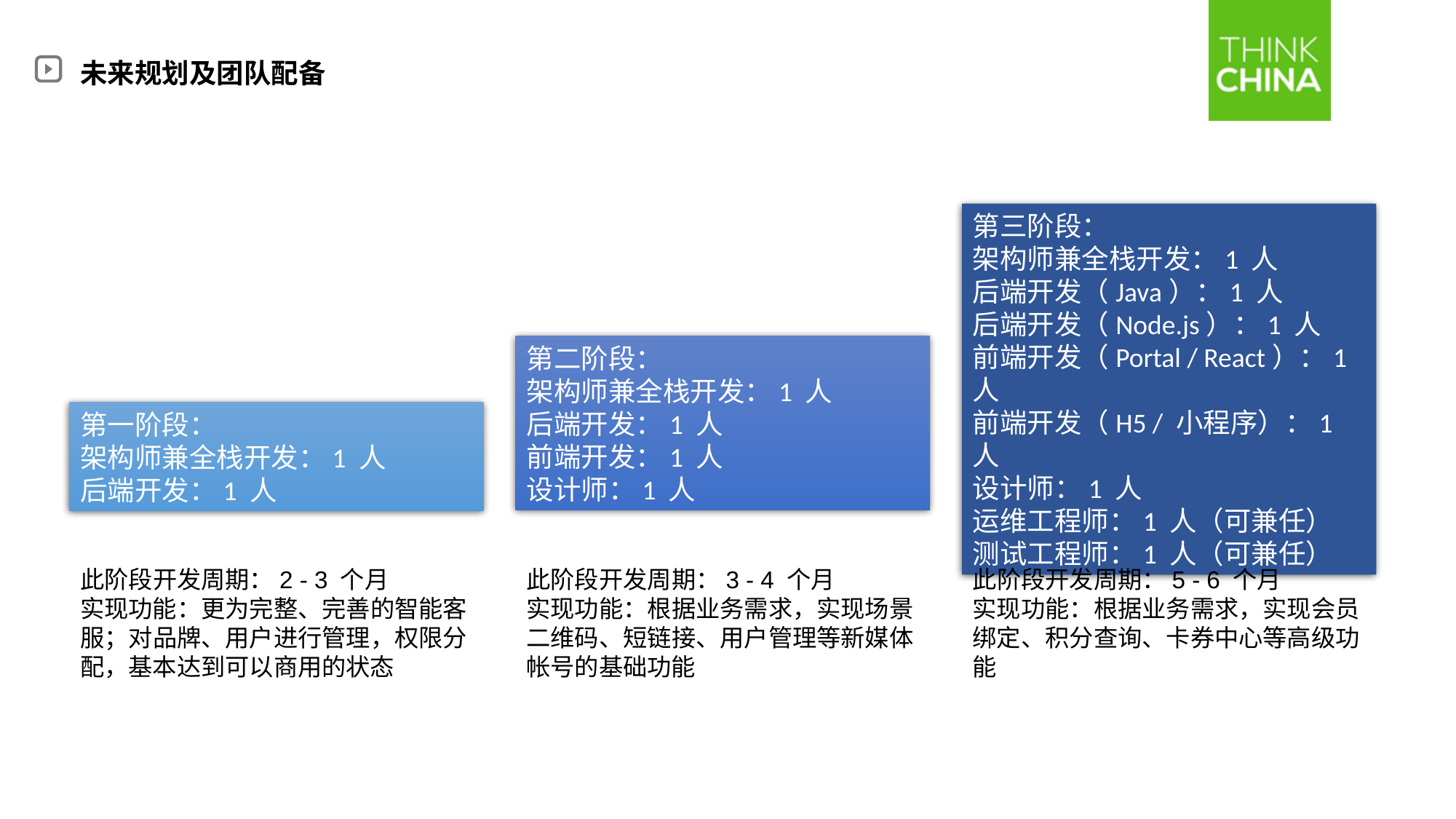

未来规划及团队配备
第三阶段：
架构师兼全栈开发：1 人
后端开发（Java）：1 人
后端开发（Node.js）：1 人
前端开发（Portal / React）：1 人
前端开发（H5 / 小程序）：1 人
设计师：1 人
运维工程师：1 人（可兼任）
测试工程师：1 人（可兼任）
第二阶段：
架构师兼全栈开发：1 人
后端开发：1 人
前端开发：1 人
设计师：1 人
第一阶段：
架构师兼全栈开发：1 人
后端开发：1 人
此阶段开发周期：2 - 3 个月
实现功能：更为完整、完善的智能客服；对品牌、用户进行管理，权限分配，基本达到可以商用的状态
此阶段开发周期：3 - 4 个月
实现功能：根据业务需求，实现场景二维码、短链接、用户管理等新媒体帐号的基础功能
此阶段开发周期：5 - 6 个月
实现功能：根据业务需求，实现会员绑定、积分查询、卡券中心等高级功能